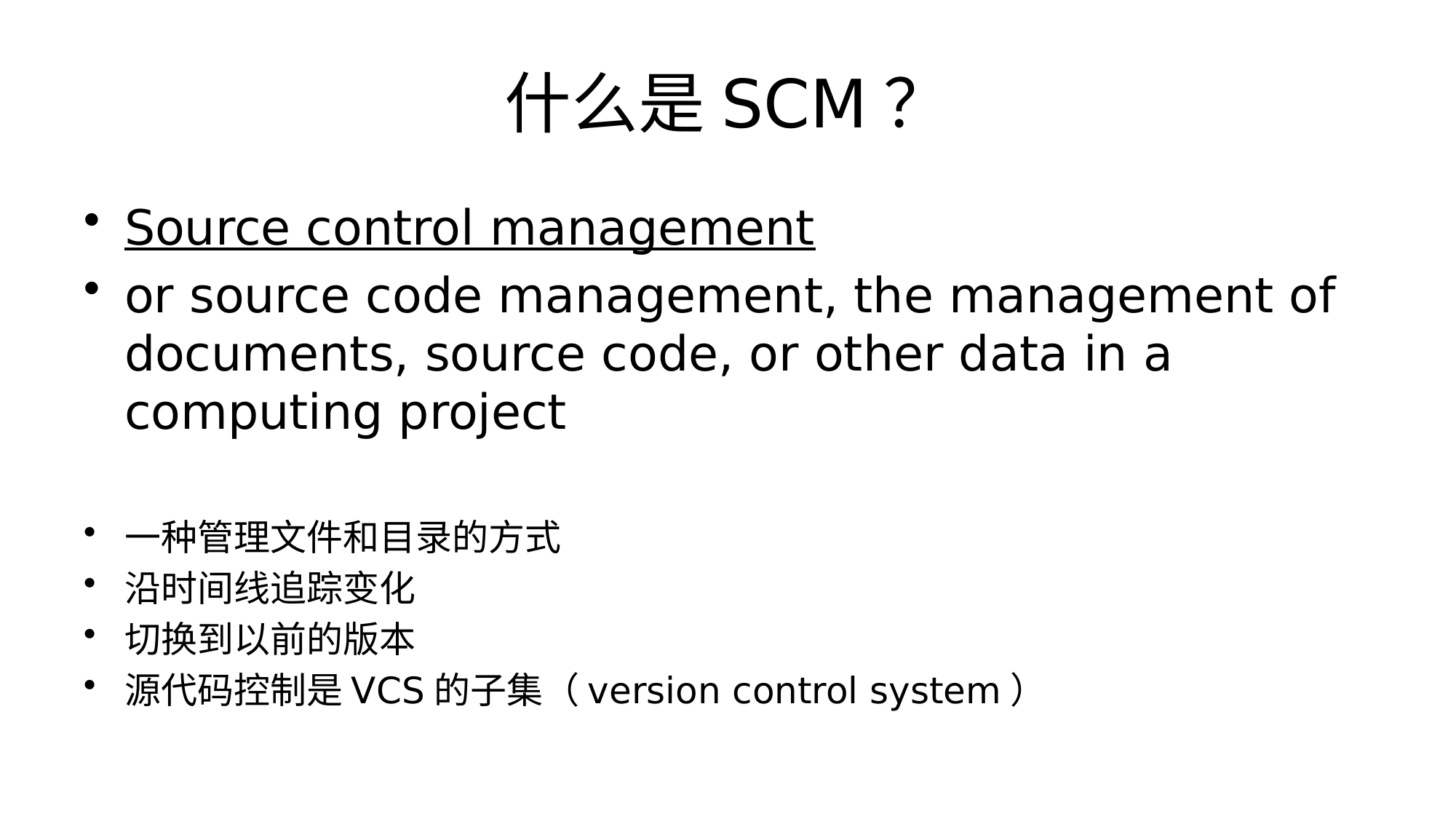

# 什么是SCM？
Source control management
or source code management, the management of documents, source code, or other data in a computing project

一种管理文件和目录的方式
沿时间线追踪变化
切换到以前的版本
源代码控制是VCS的子集（version control system）